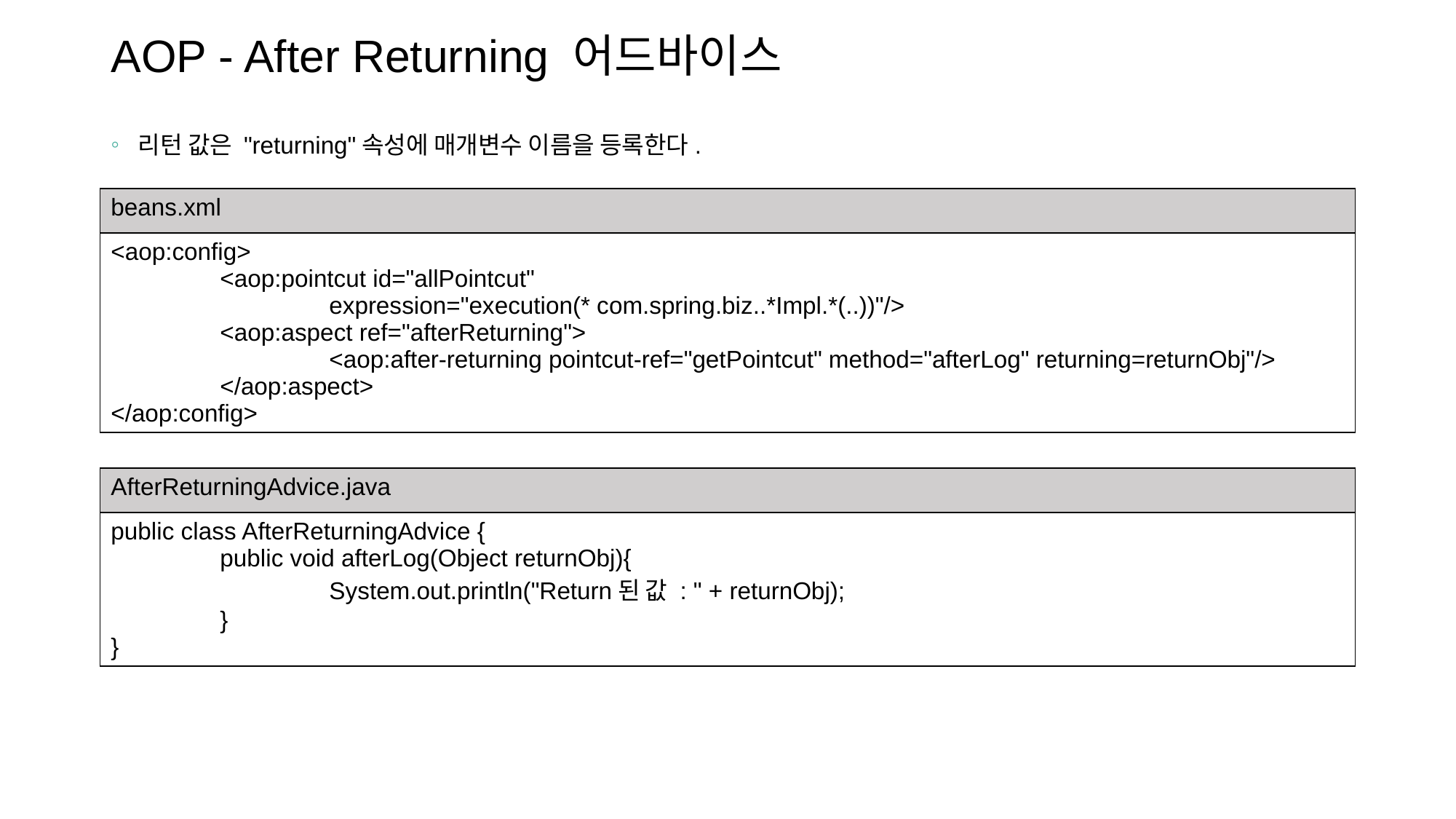

# AOP - After Returning 어드바이스
리턴 값은 "returning"속성에 매개변수 이름을 등록한다.
| beans.xml |
| --- |
| <aop:config> <aop:pointcut id="allPointcut" expression="execution(\* com.spring.biz..\*Impl.\*(..))"/> <aop:aspect ref="afterReturning"> <aop:after-returning pointcut-ref="getPointcut" method="afterLog" returning=returnObj"/> </aop:aspect> </aop:config> |
| AfterReturningAdvice.java |
| --- |
| public class AfterReturningAdvice { public void afterLog(Object returnObj){ System.out.println("Return된 값 : " + returnObj); } } |